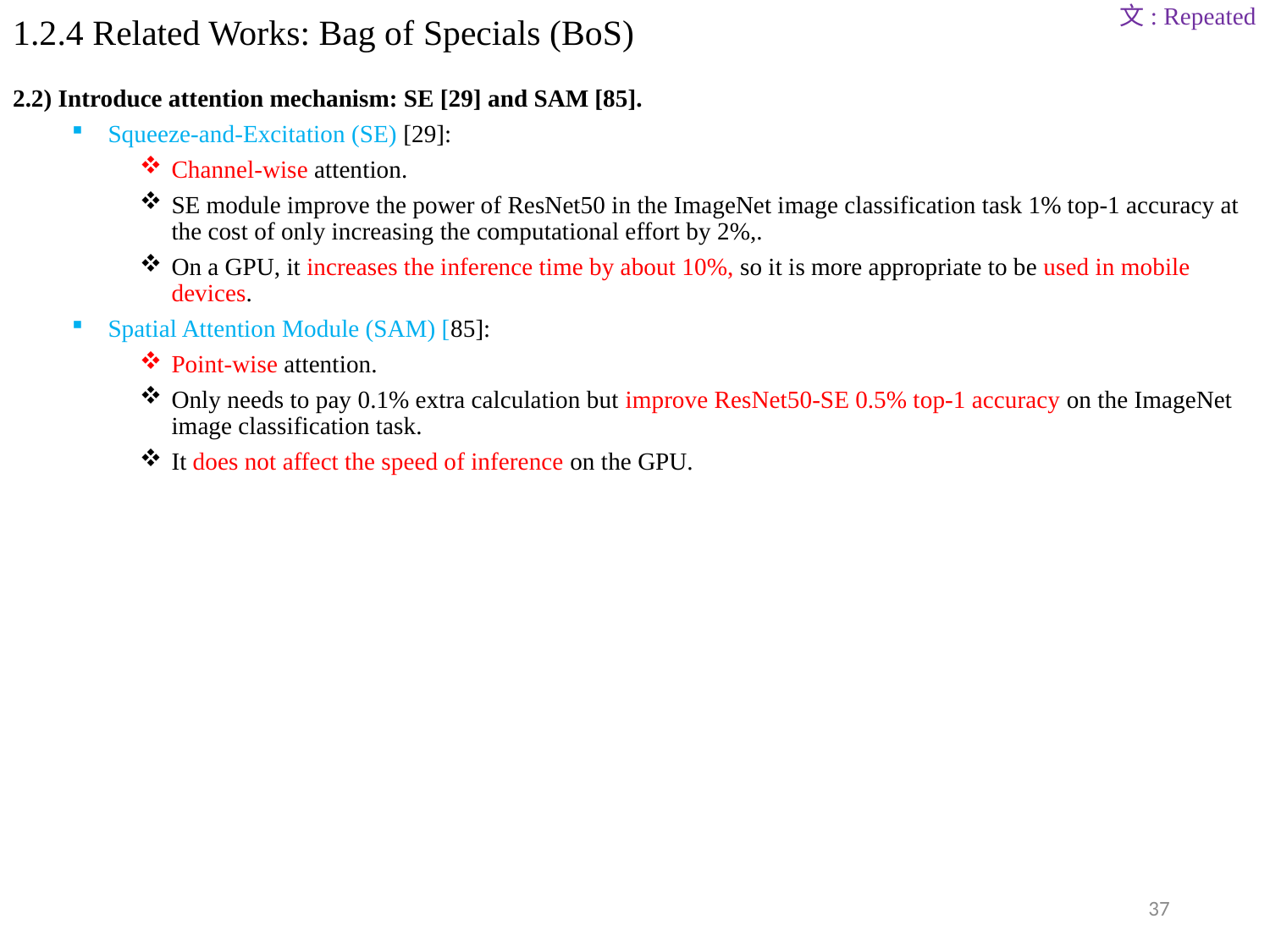

文: Repeated
# 1.2.4 Related Works: Bag of Specials (BoS)
2.2) Introduce attention mechanism: SE [29] and SAM [85].
Squeeze-and-Excitation (SE) [29]:
Channel-wise attention.
SE module improve the power of ResNet50 in the ImageNet image classification task 1% top-1 accuracy at the cost of only increasing the computational effort by 2%,.
On a GPU, it increases the inference time by about 10%, so it is more appropriate to be used in mobile devices.
Spatial Attention Module (SAM) [85]:
Point-wise attention.
Only needs to pay 0.1% extra calculation but improve ResNet50-SE 0.5% top-1 accuracy on the ImageNet image classification task.
It does not affect the speed of inference on the GPU.
37